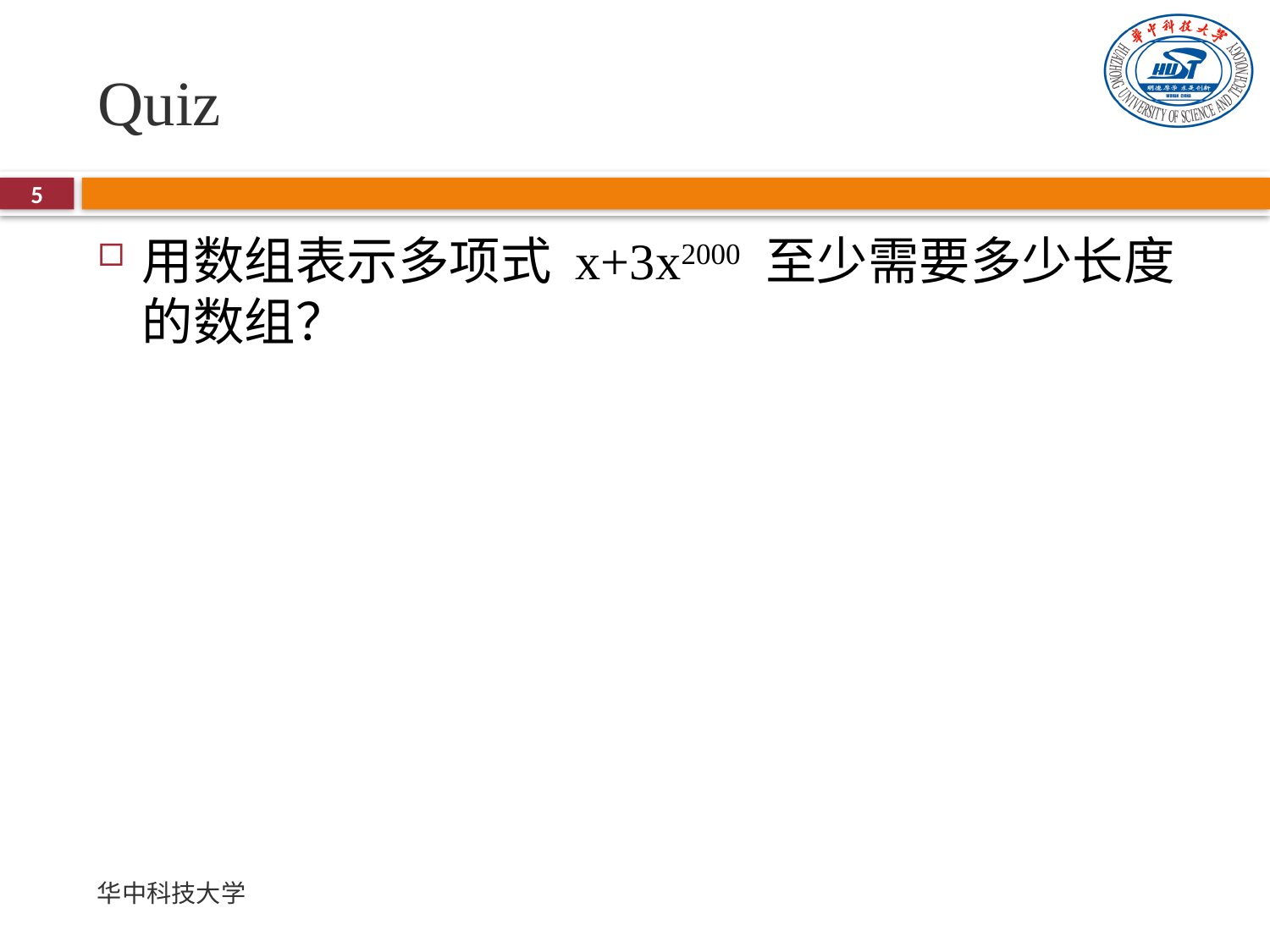

# Quiz
5
用数组表示多项式 x+3x2000 至少需要多少长度的数组？
华中科技大学